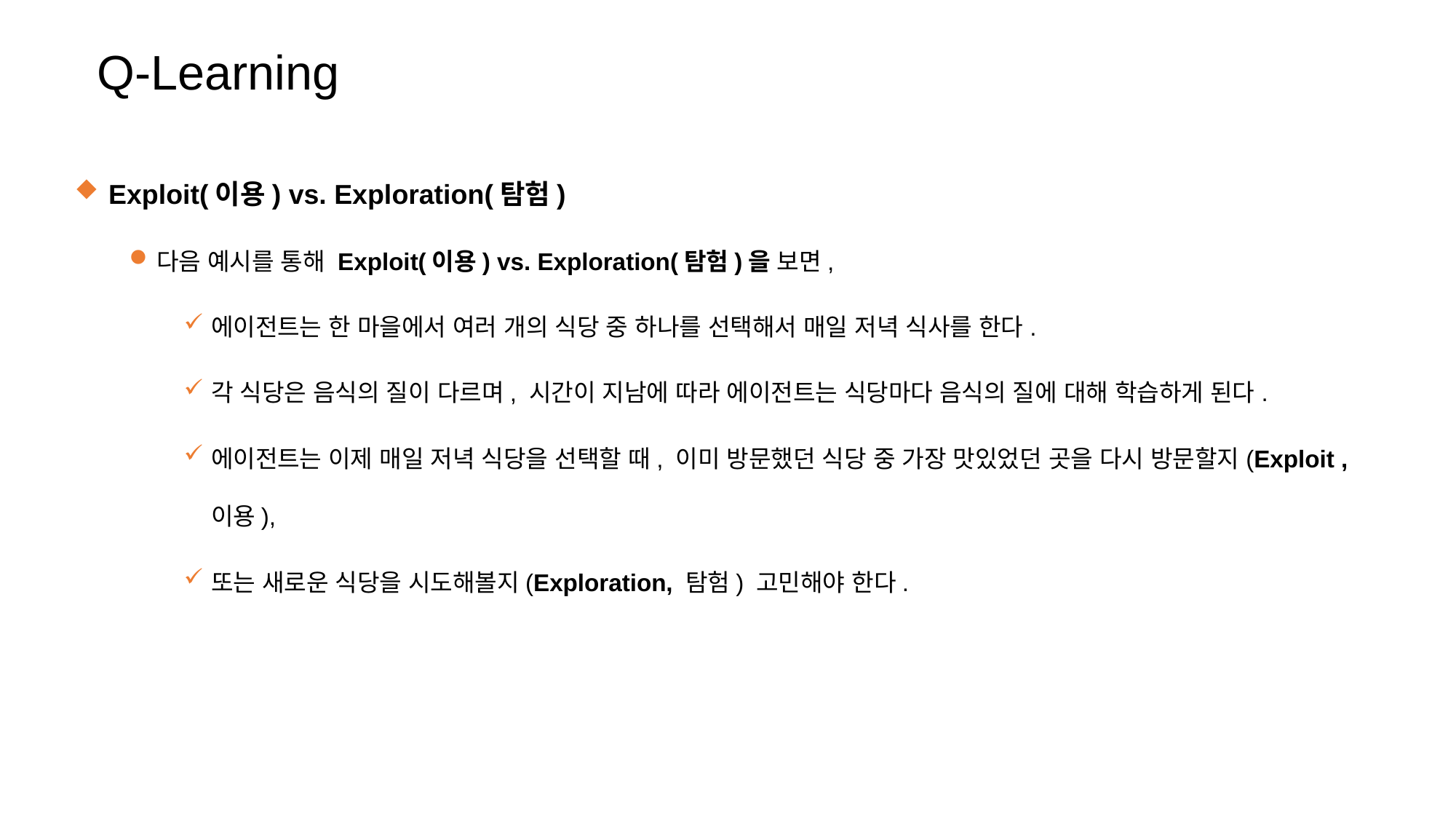

Q-Learning
 Exploit(이용) vs. Exploration(탐험)
다음 예시를 통해 Exploit(이용) vs. Exploration(탐험)을 보면,
에이전트는 한 마을에서 여러 개의 식당 중 하나를 선택해서 매일 저녁 식사를 한다.
각 식당은 음식의 질이 다르며, 시간이 지남에 따라 에이전트는 식당마다 음식의 질에 대해 학습하게 된다.
에이전트는 이제 매일 저녁 식당을 선택할 때, 이미 방문했던 식당 중 가장 맛있었던 곳을 다시 방문할지(Exploit , 이용),
또는 새로운 식당을 시도해볼지(Exploration, 탐험) 고민해야 한다.